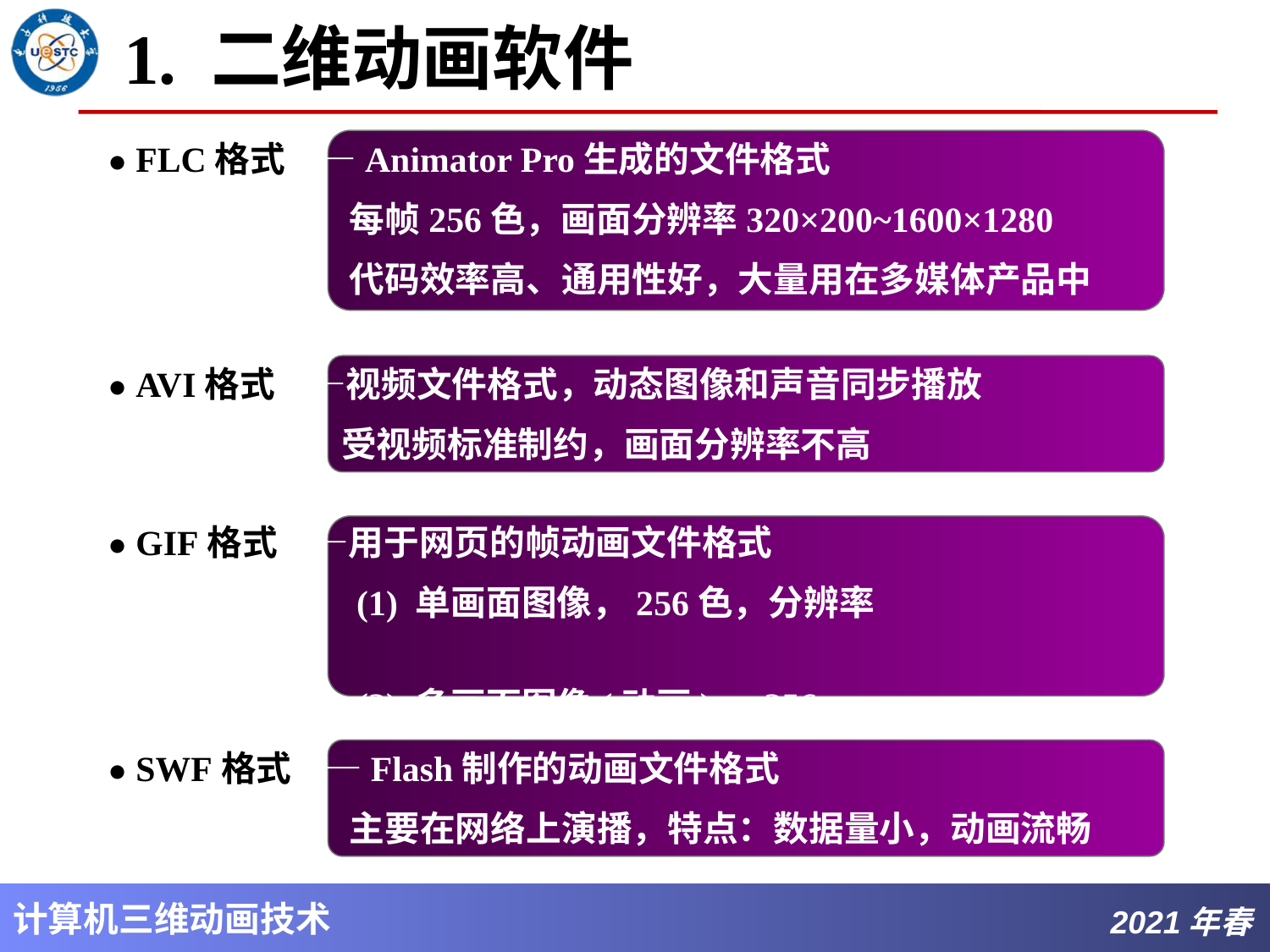

# 1. 二维动画软件
● FLC格式——Animator Pro生成的文件格式
                             每帧256色，画面分辨率320×200~1600×1280
                             代码效率高、通用性好，大量用在多媒体产品中

● AVI格式——视频文件格式，动态图像和声音同步播放
                            受视频标准制约，画面分辨率不高

● GIF格式——用于网页的帧动画文件格式
                            (1) 单画面图像，256色，分辨率96dpi
                            (2) 多画面图像(动画)，256色，96dpi

● SWF格式——Flash制作的动画文件格式
                             主要在网络上演播，特点：数据量小，动画流畅